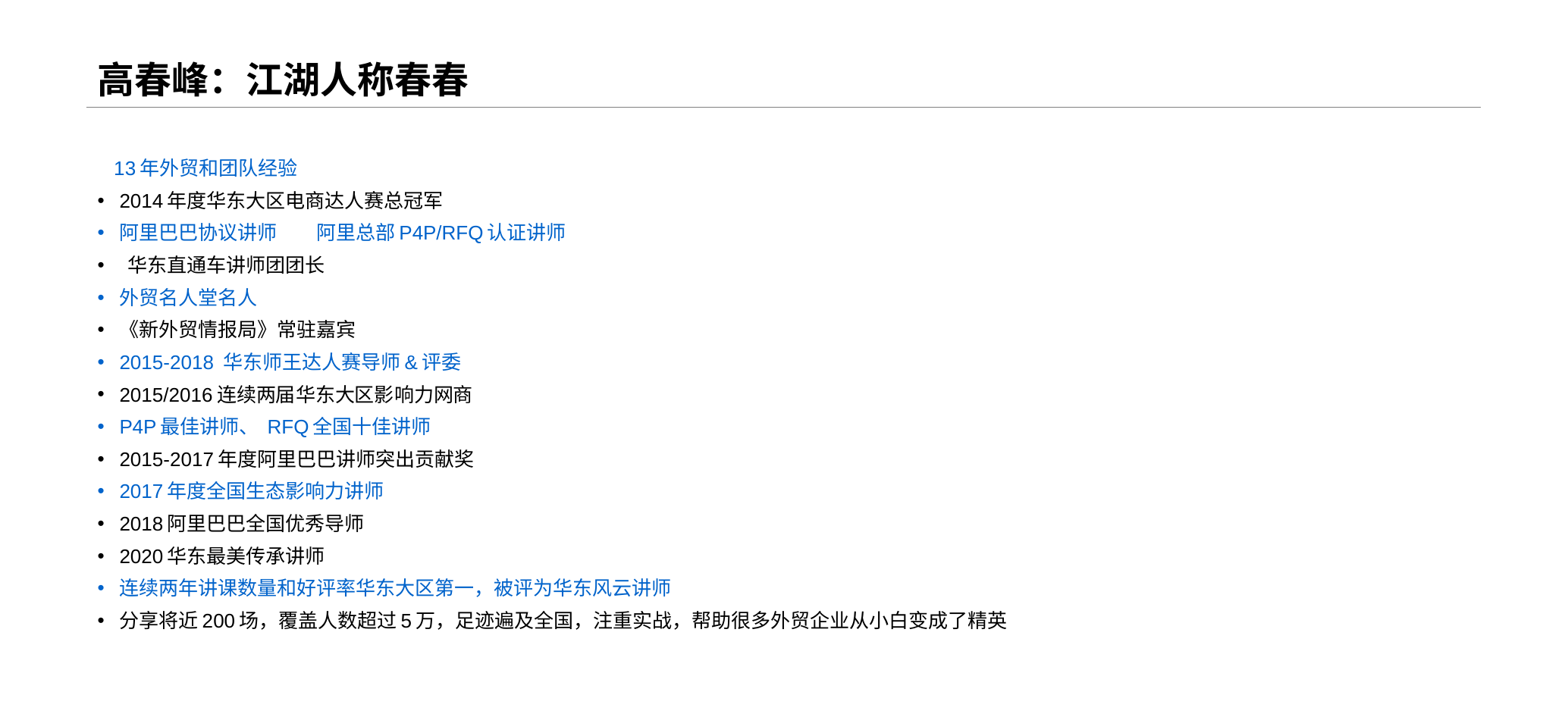

# 高春峰：江湖人称春春

   13年外贸和团队经验
2014年度华东大区电商达人赛总冠军
阿里巴巴协议讲师         阿里总部P4P/RFQ认证讲师
 华东直通车讲师团团长
外贸名人堂名人
《新外贸情报局》常驻嘉宾
2015-2018 华东师王达人赛导师&评委
2015/2016连续两届华东大区影响力网商
P4P最佳讲师、 RFQ全国十佳讲师
2015-2017年度阿里巴巴讲师突出贡献奖
2017年度全国生态影响力讲师
2018阿里巴巴全国优秀导师
2020华东最美传承讲师
连续两年讲课数量和好评率华东大区第一，被评为华东风云讲师
分享将近200场，覆盖人数超过5万，足迹遍及全国，注重实战，帮助很多外贸企业从小白变成了精英
2